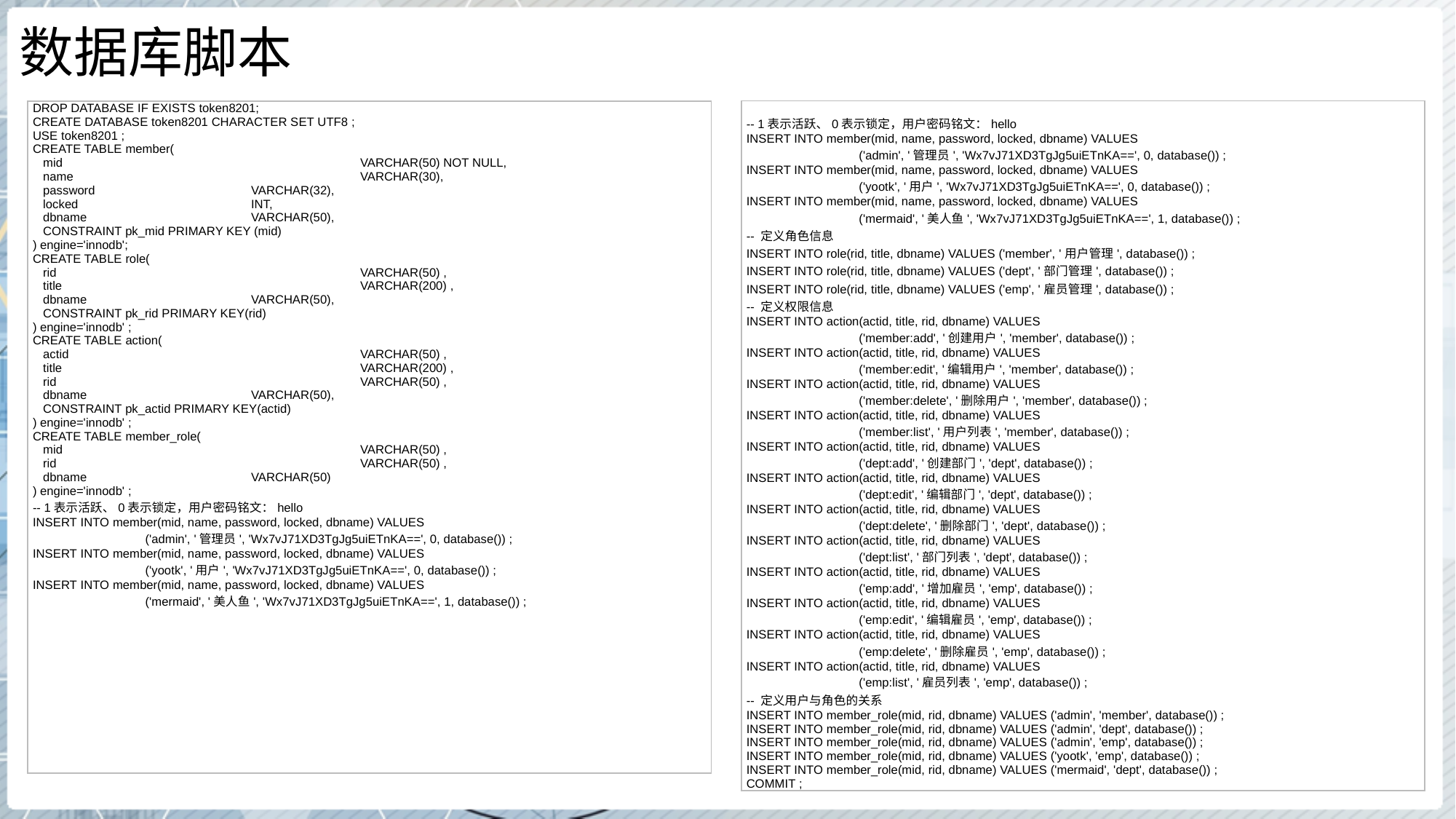

# 数据库脚本
| -- 1表示活跃、0表示锁定，用户密码铭文：hello INSERT INTO member(mid, name, password, locked, dbname) VALUES ('admin', '管理员', 'Wx7vJ71XD3TgJg5uiETnKA==', 0, database()) ; INSERT INTO member(mid, name, password, locked, dbname) VALUES ('yootk', '用户', 'Wx7vJ71XD3TgJg5uiETnKA==', 0, database()) ; INSERT INTO member(mid, name, password, locked, dbname) VALUES ('mermaid', '美人鱼', 'Wx7vJ71XD3TgJg5uiETnKA==', 1, database()) ; -- 定义角色信息 INSERT INTO role(rid, title, dbname) VALUES ('member', '用户管理', database()) ; INSERT INTO role(rid, title, dbname) VALUES ('dept', '部门管理', database()) ; INSERT INTO role(rid, title, dbname) VALUES ('emp', '雇员管理', database()) ; -- 定义权限信息 INSERT INTO action(actid, title, rid, dbname) VALUES ('member:add', '创建用户', 'member', database()) ; INSERT INTO action(actid, title, rid, dbname) VALUES ('member:edit', '编辑用户', 'member', database()) ; INSERT INTO action(actid, title, rid, dbname) VALUES ('member:delete', '删除用户', 'member', database()) ; INSERT INTO action(actid, title, rid, dbname) VALUES ('member:list', '用户列表', 'member', database()) ; INSERT INTO action(actid, title, rid, dbname) VALUES ('dept:add', '创建部门', 'dept', database()) ; INSERT INTO action(actid, title, rid, dbname) VALUES ('dept:edit', '编辑部门', 'dept', database()) ; INSERT INTO action(actid, title, rid, dbname) VALUES ('dept:delete', '删除部门', 'dept', database()) ; INSERT INTO action(actid, title, rid, dbname) VALUES ('dept:list', '部门列表', 'dept', database()) ; INSERT INTO action(actid, title, rid, dbname) VALUES ('emp:add', '增加雇员', 'emp', database()) ; INSERT INTO action(actid, title, rid, dbname) VALUES ('emp:edit', '编辑雇员', 'emp', database()) ; INSERT INTO action(actid, title, rid, dbname) VALUES ('emp:delete', '删除雇员', 'emp', database()) ; INSERT INTO action(actid, title, rid, dbname) VALUES ('emp:list', '雇员列表', 'emp', database()) ; -- 定义用户与角色的关系 INSERT INTO member\_role(mid, rid, dbname) VALUES ('admin', 'member', database()) ; INSERT INTO member\_role(mid, rid, dbname) VALUES ('admin', 'dept', database()) ; INSERT INTO member\_role(mid, rid, dbname) VALUES ('admin', 'emp', database()) ; INSERT INTO member\_role(mid, rid, dbname) VALUES ('yootk', 'emp', database()) ; INSERT INTO member\_role(mid, rid, dbname) VALUES ('mermaid', 'dept', database()) ; COMMIT ; |
| --- |
| DROP DATABASE IF EXISTS token8201; CREATE DATABASE token8201 CHARACTER SET UTF8 ; USE token8201 ; CREATE TABLE member( mid VARCHAR(50) NOT NULL, name VARCHAR(30), password VARCHAR(32), locked INT, dbname VARCHAR(50), CONSTRAINT pk\_mid PRIMARY KEY (mid) ) engine='innodb'; CREATE TABLE role( rid VARCHAR(50) , title VARCHAR(200) , dbname VARCHAR(50), CONSTRAINT pk\_rid PRIMARY KEY(rid) ) engine='innodb' ; CREATE TABLE action( actid VARCHAR(50) , title VARCHAR(200) , rid VARCHAR(50) , dbname VARCHAR(50), CONSTRAINT pk\_actid PRIMARY KEY(actid) ) engine='innodb' ; CREATE TABLE member\_role( mid VARCHAR(50) , rid VARCHAR(50) , dbname VARCHAR(50) ) engine='innodb' ; -- 1表示活跃、0表示锁定，用户密码铭文：hello INSERT INTO member(mid, name, password, locked, dbname) VALUES ('admin', '管理员', 'Wx7vJ71XD3TgJg5uiETnKA==', 0, database()) ; INSERT INTO member(mid, name, password, locked, dbname) VALUES ('yootk', '用户', 'Wx7vJ71XD3TgJg5uiETnKA==', 0, database()) ; INSERT INTO member(mid, name, password, locked, dbname) VALUES ('mermaid', '美人鱼', 'Wx7vJ71XD3TgJg5uiETnKA==', 1, database()) ; |
| --- |